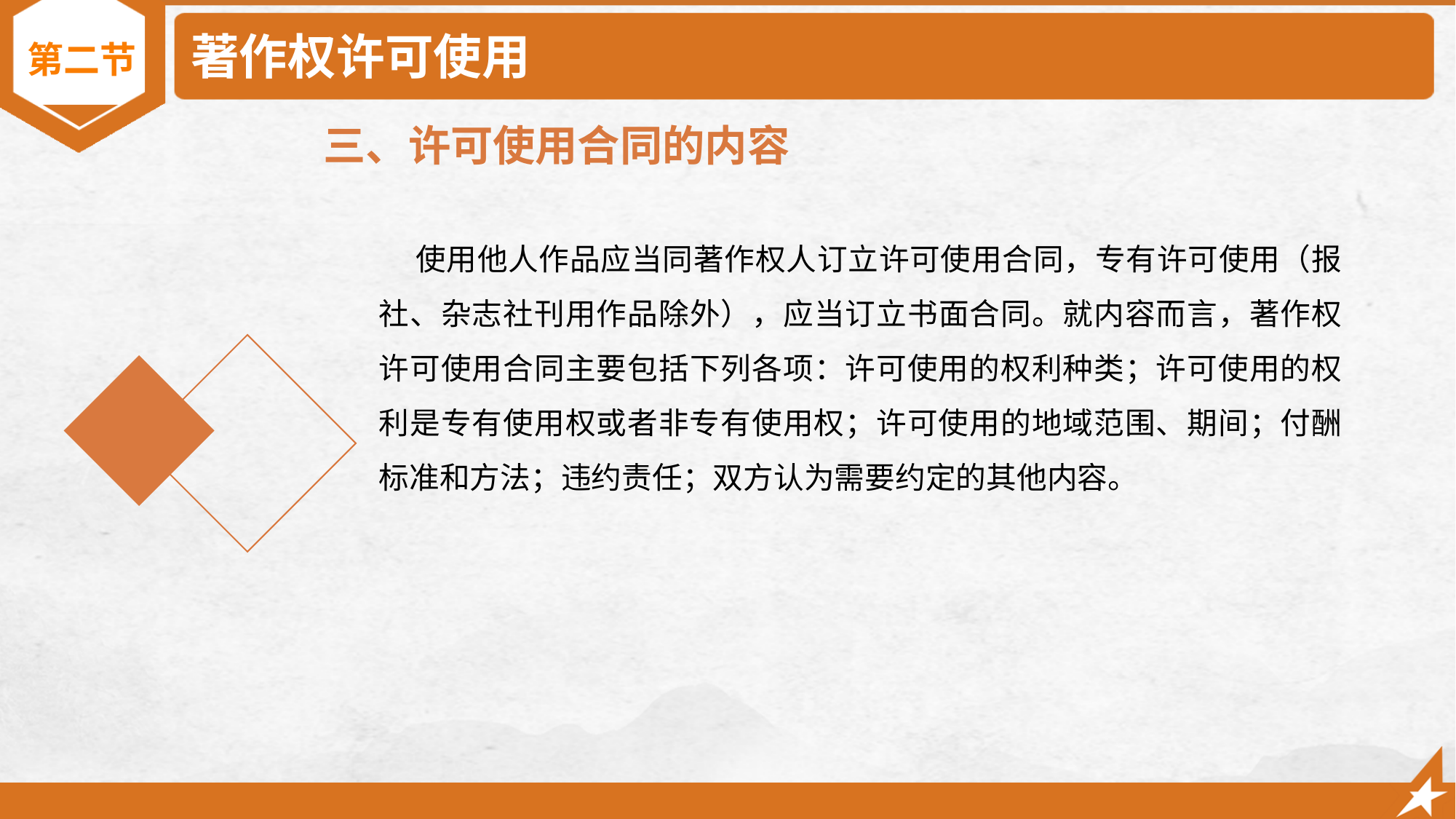

# 著作权许可使用
第二节
三、许可使用合同的内容
    使用他人作品应当同著作权人订立许可使用合同，专有许可使用（报社、杂志社刊用作品除外），应当订立书面合同。就内容而言，著作权许可使用合同主要包括下列各项：许可使用的权利种类；许可使用的权利是专有使用权或者非专有使用权；许可使用的地域范围、期间；付酬标准和方法；违约责任；双方认为需要约定的其他内容。